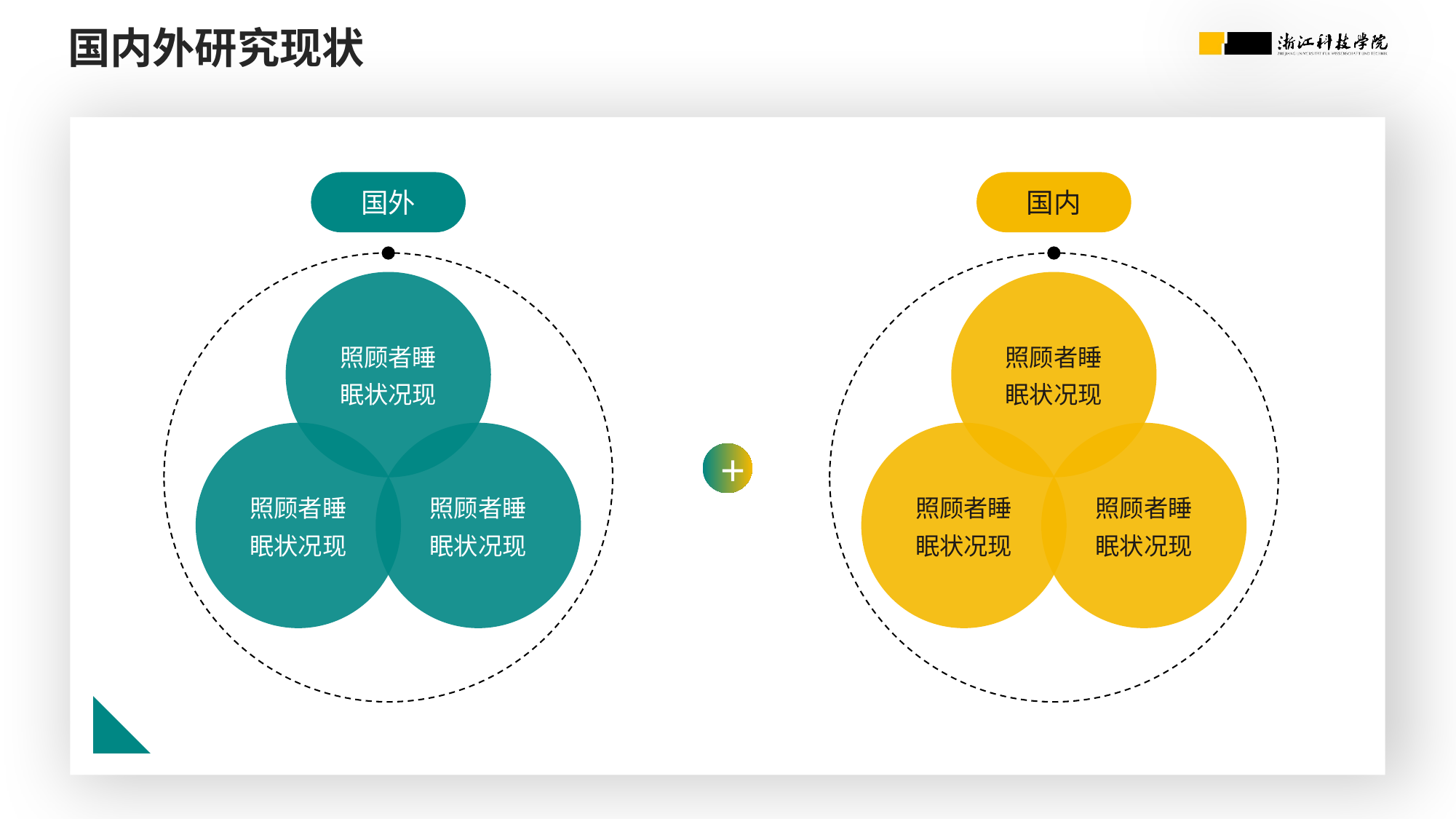

国内外研究现状
国外
国内
照顾者睡眠状况现

照顾者睡眠状况现

照顾者睡眠状况现

照顾者睡眠状况现

照顾者睡眠状况现

照顾者睡眠状况现